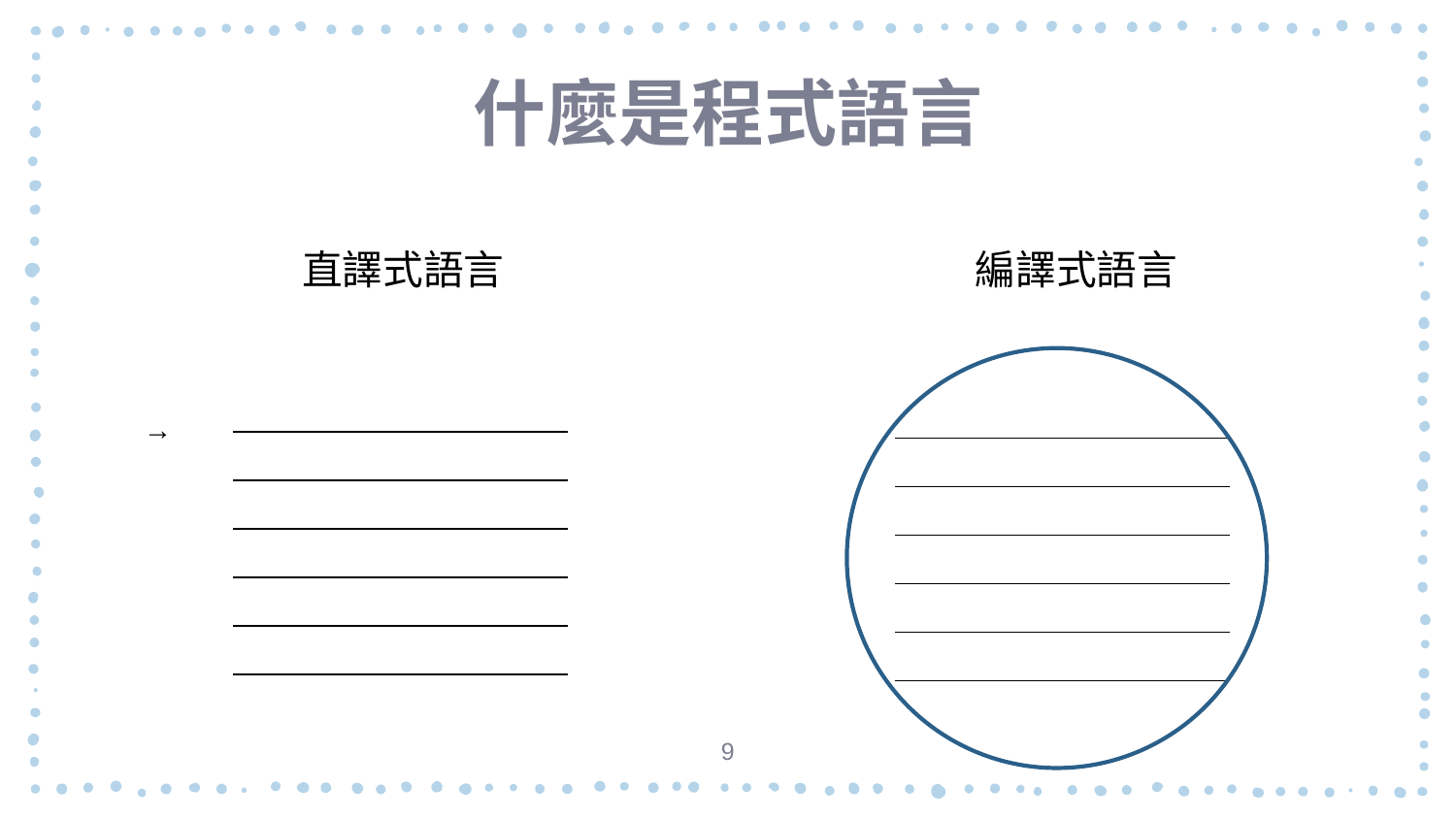

# 什麼是程式語言
直譯式語言
編譯式語言

→
|  |
| --- |
|  |
|  |
|  |
|  |
|  |
| --- |
|  |
|  |
|  |
|  |
9